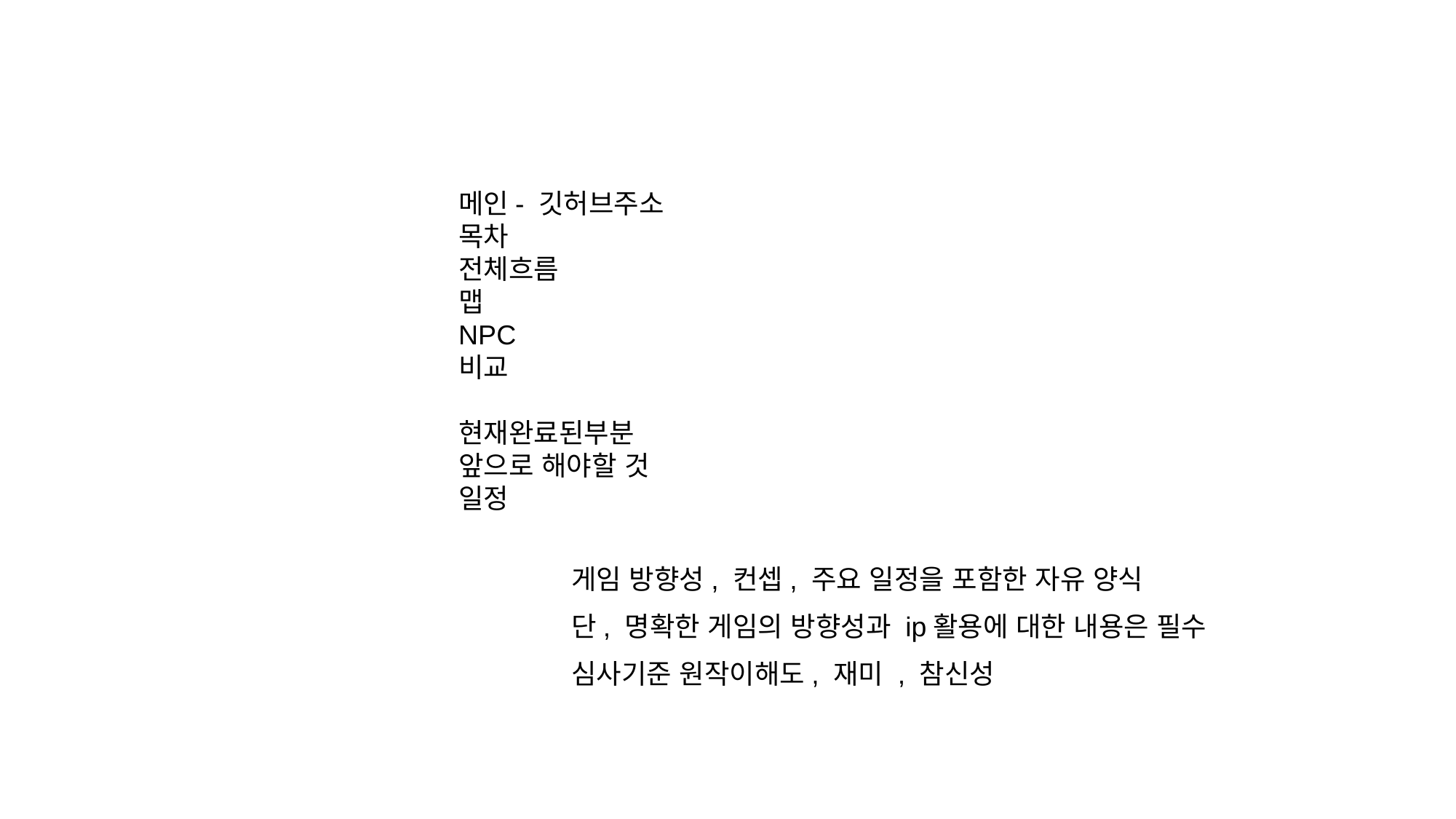

메인- 깃허브주소
목차
전체흐름
맵
NPC
비교

현재완료된부분
앞으로 해야할 것
일정
게임 방향성, 컨셉, 주요 일정을 포함한 자유 양식
단, 명확한 게임의 방향성과 ip활용에 대한 내용은 필수
심사기준 원작이해도, 재미 , 참신성